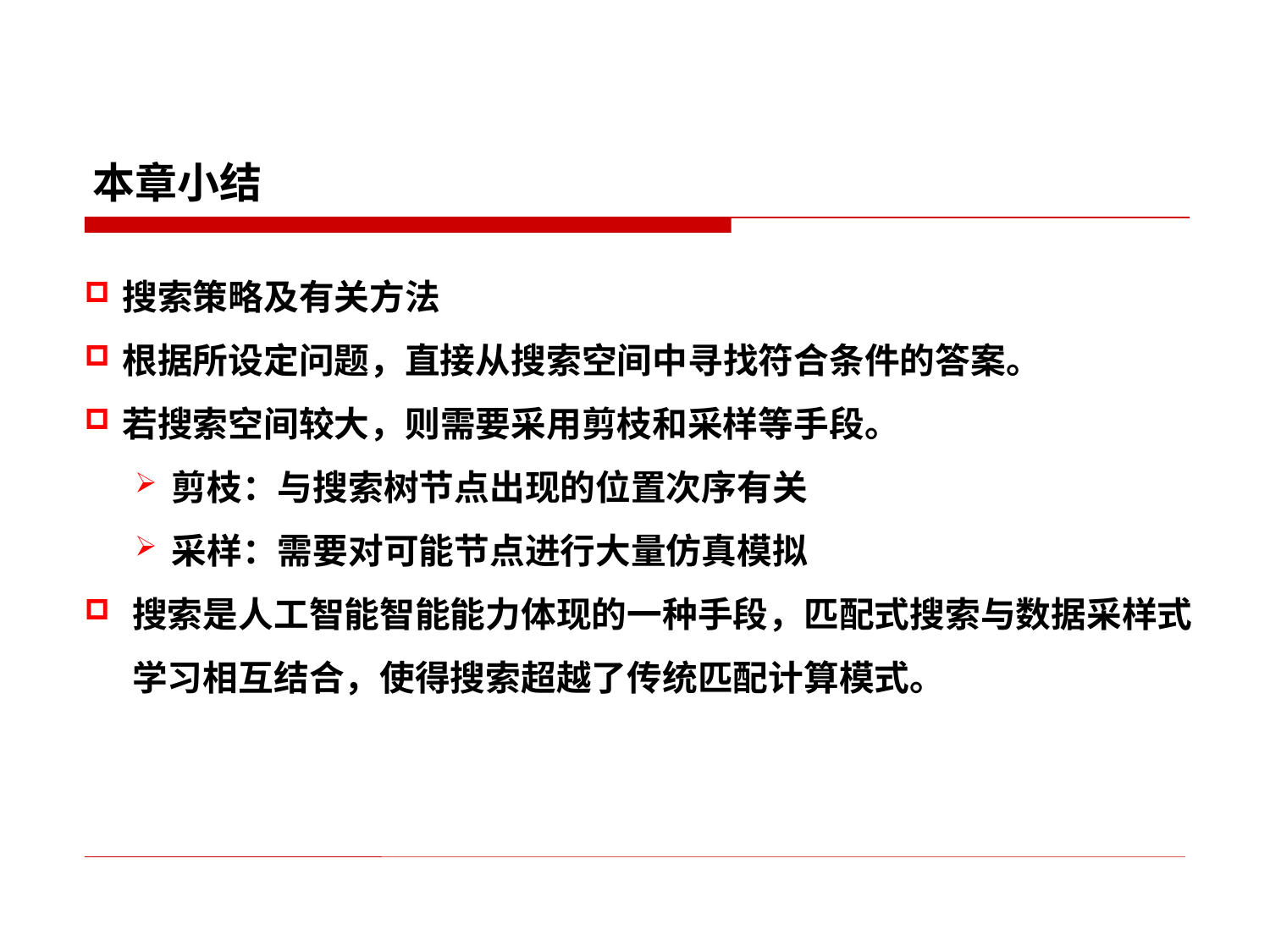

本章小结
搜索策略及有关方法
根据所设定问题，直接从搜索空间中寻找符合条件的答案。
若搜索空间较大，则需要采用剪枝和采样等手段。
剪枝：与搜索树节点出现的位置次序有关
采样：需要对可能节点进行大量仿真模拟
搜索是人工智能智能能力体现的一种手段，匹配式搜索与数据采样式学习相互结合，使得搜索超越了传统匹配计算模式。